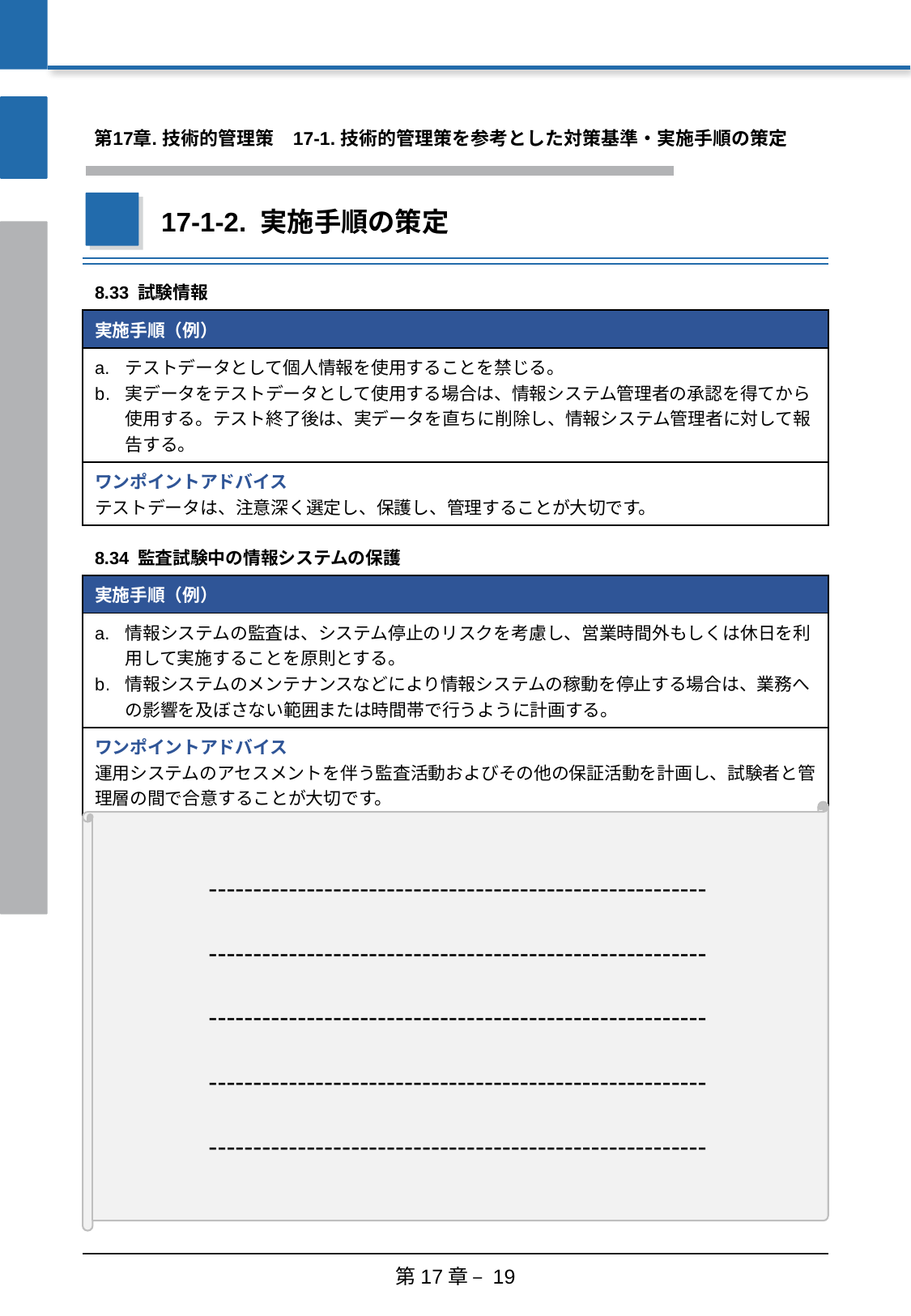

第17章. 技術的管理策
　17-1. 技術的管理策を参考とした対策基準・実施手順の策定
17-1-2. 実施手順の策定
| 8.33 試験情報 |
| --- |
| 実施手順（例） |
| テストデータとして個人情報を使用することを禁じる。 実データをテストデータとして使用する場合は、情報システム管理者の承認を得てから使用する。テスト終了後は、実データを直ちに削除し、情報システム管理者に対して報告する。 |
| ワンポイントアドバイス テストデータは、注意深く選定し、保護し、管理することが大切です。 |
| 8.34 監査試験中の情報システムの保護 |
| --- |
| 実施手順（例） |
| 情報システムの監査は、システム停止のリスクを考慮し、営業時間外もしくは休日を利用して実施することを原則とする。 情報システムのメンテナンスなどにより情報システムの稼動を停止する場合は、業務への影響を及ぼさない範囲または時間帯で行うように計画する。 |
| ワンポイントアドバイス 運用システムのアセスメントを伴う監査活動およびその他の保証活動を計画し、試験者と管理層の間で合意することが大切です。 |
--------------------------------------------------------

--------------------------------------------------------

--------------------------------------------------------

--------------------------------------------------------

--------------------------------------------------------
第17章 – 19